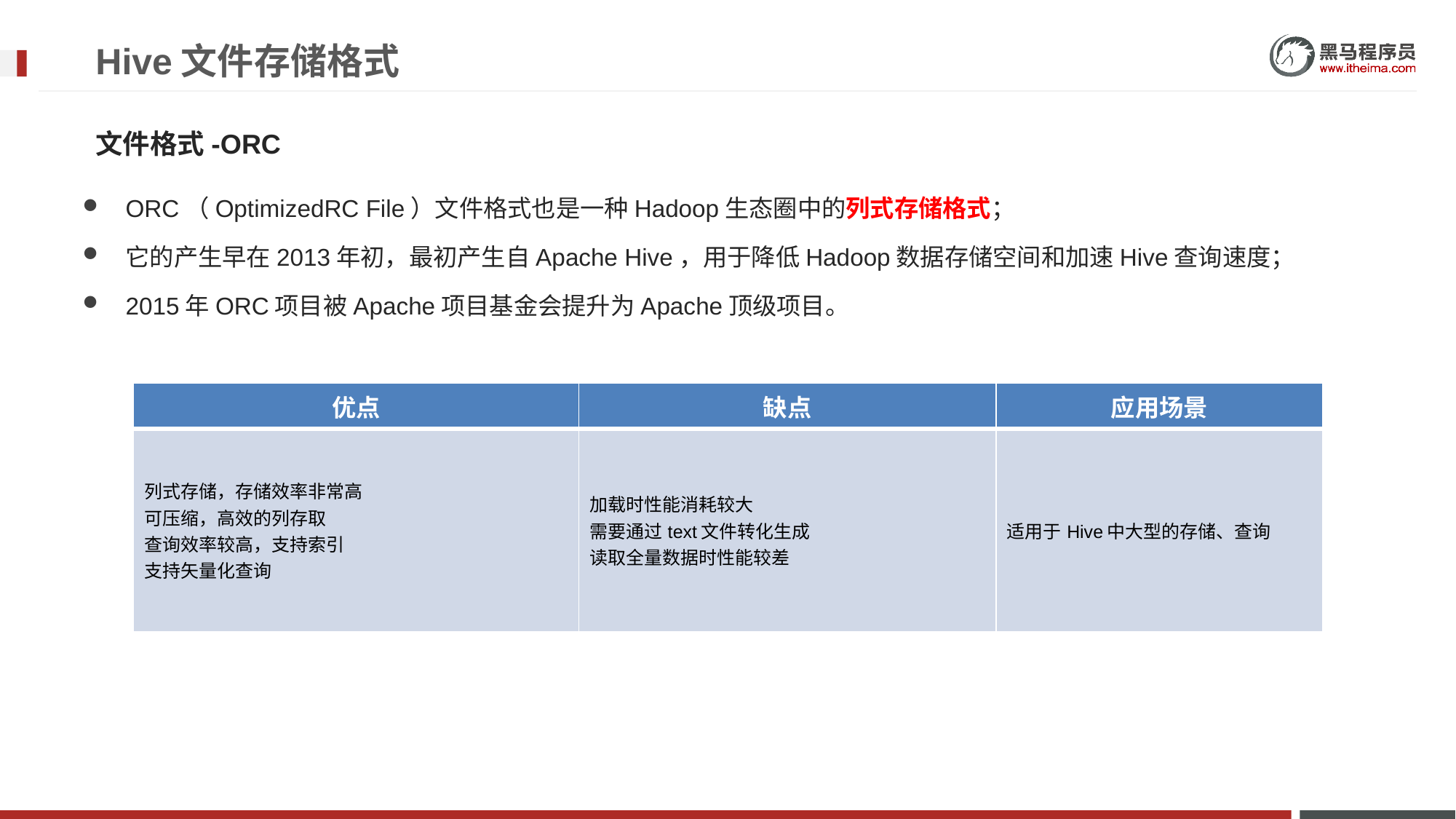

# Hive文件存储格式
文件格式-ORC
ORC（OptimizedRC File）文件格式也是一种Hadoop生态圈中的列式存储格式；
它的产生早在2013年初，最初产生自Apache Hive，用于降低Hadoop数据存储空间和加速Hive查询速度；
2015年ORC项目被Apache项目基金会提升为Apache顶级项目。
| 优点 | 缺点 | 应用场景 |
| --- | --- | --- |
| 列式存储，存储效率非常高 可压缩，高效的列存取 查询效率较高，支持索引 支持矢量化查询 | 加载时性能消耗较大 需要通过text文件转化生成 读取全量数据时性能较差 | 适用于Hive中大型的存储、查询 |